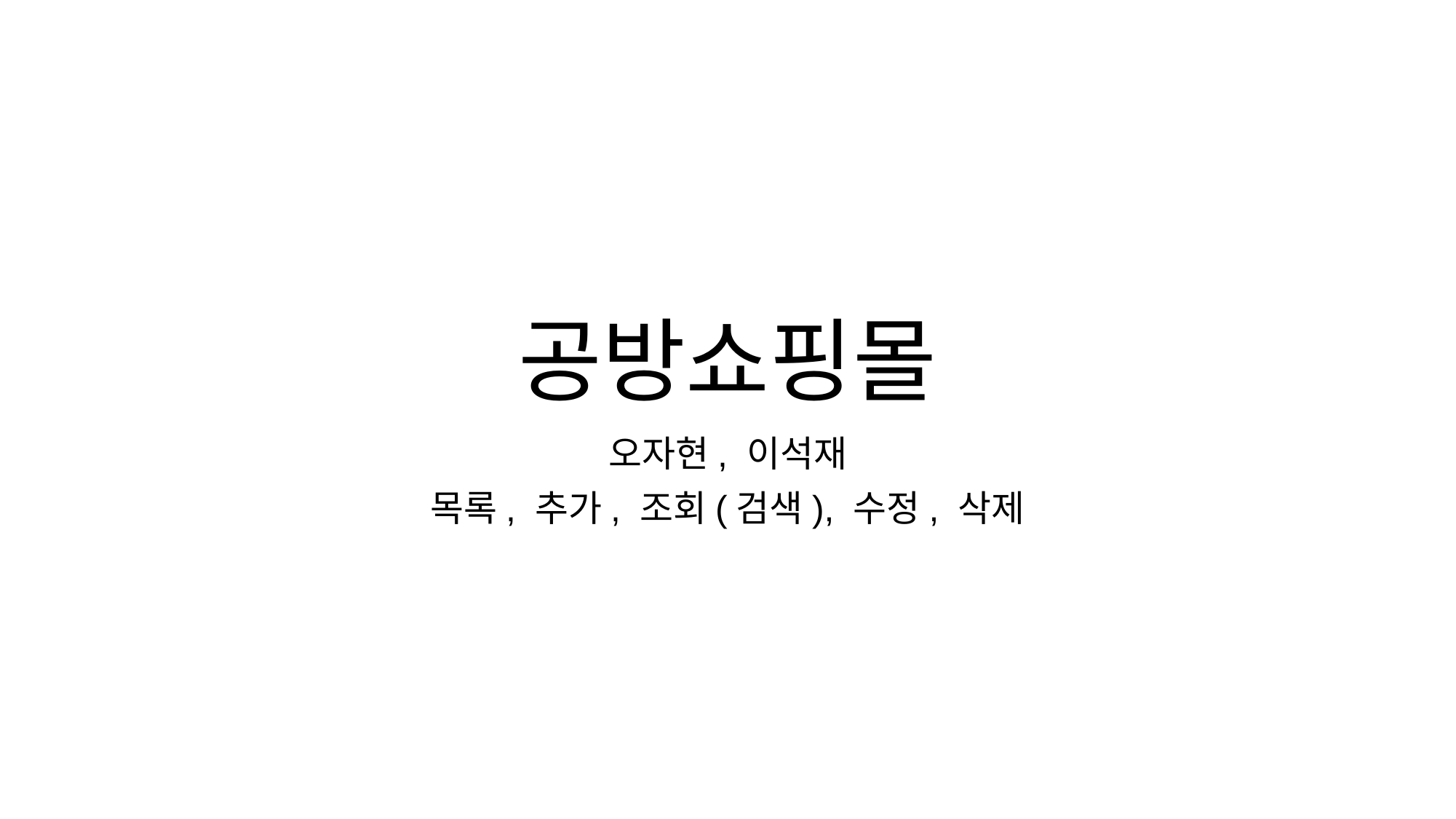

# 공방쇼핑몰
오자현, 이석재
목록, 추가, 조회(검색), 수정, 삭제